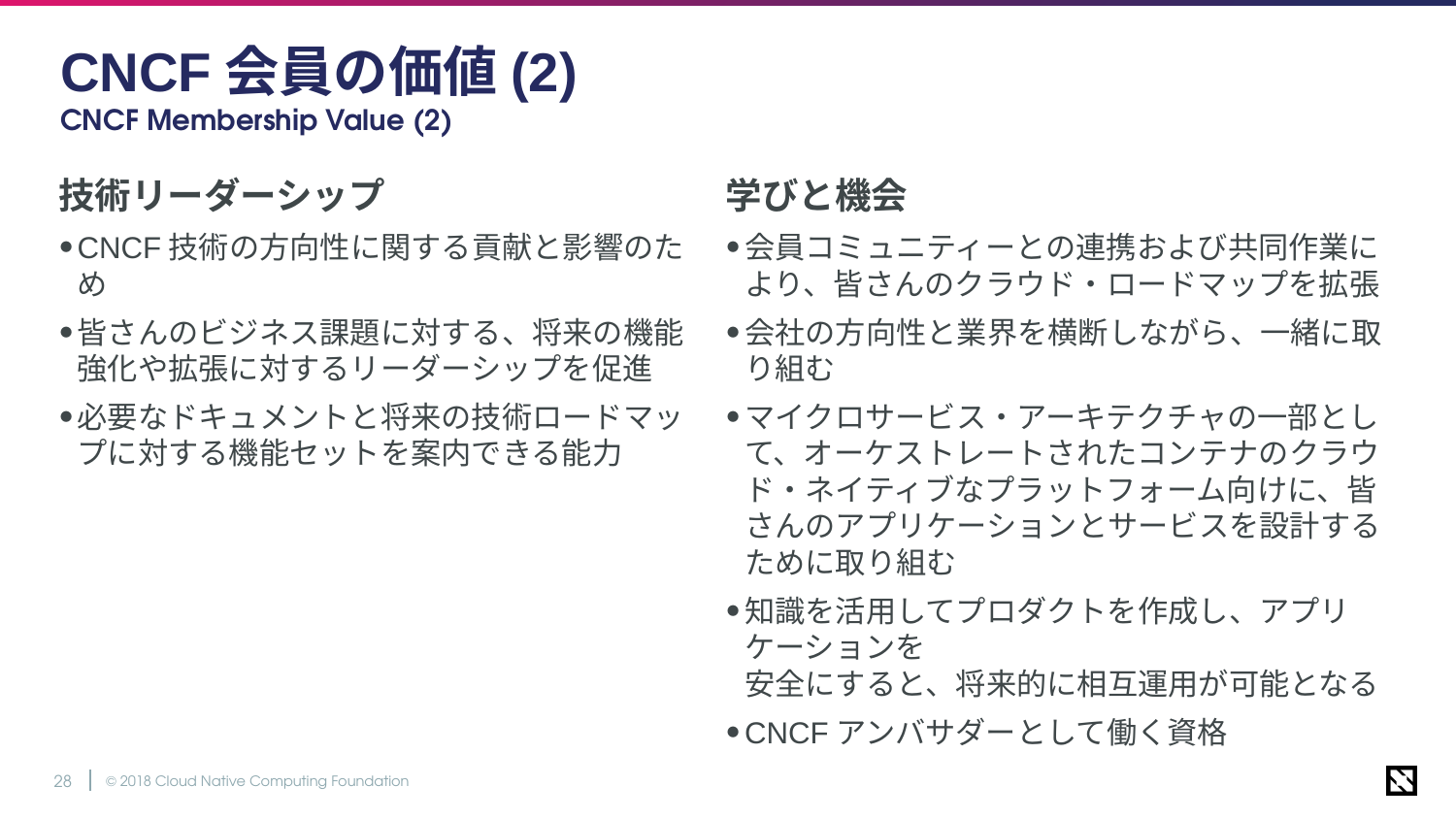

# CNCF会員の価値(2) CNCF Membership Value (2)
技術リーダーシップ
CNCF技術の方向性に関する貢献と影響のため
皆さんのビジネス課題に対する、将来の機能強化や拡張に対するリーダーシップを促進
必要なドキュメントと将来の技術ロードマップに対する機能セットを案内できる能力
学びと機会
会員コミュニティーとの連携および共同作業により、皆さんのクラウド・ロードマップを拡張
会社の方向性と業界を横断しながら、一緒に取り組む
マイクロサービス・アーキテクチャの一部として、オーケストレートされたコンテナのクラウド・ネイティブなプラットフォーム向けに、皆さんのアプリケーションとサービスを設計するために取り組む
知識を活用してプロダクトを作成し、アプリケーションを
安全にすると、将来的に相互運用が可能となる
CNCFアンバサダーとして働く資格